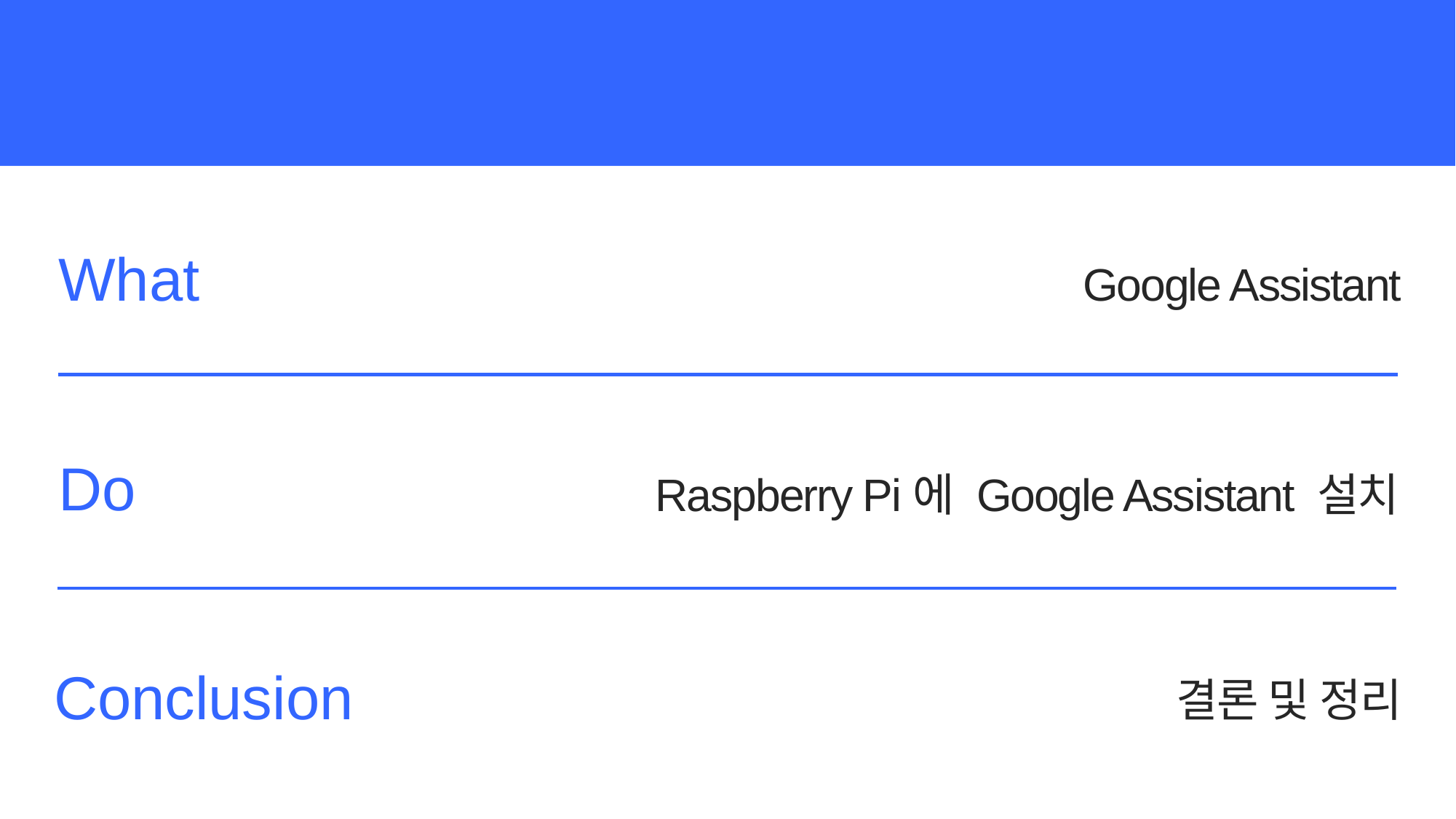

contents
Google Assistant
What
Raspberry Pi에 Google Assistant 설치
Do
결론 및 정리
Conclusion